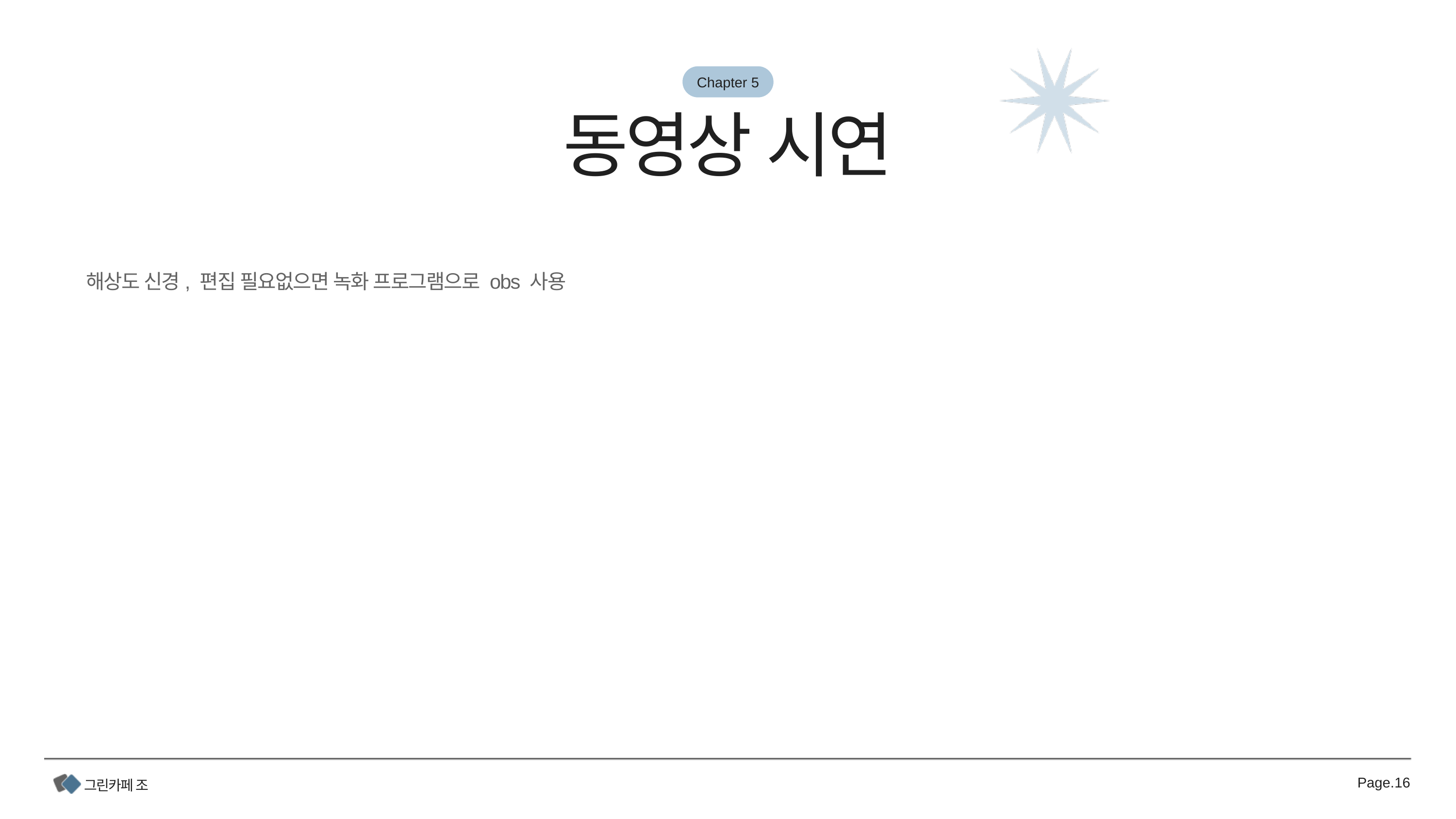

해상도 신경, 편집 필요없으면 녹화 프로그램으로 obs 사용
Page.16